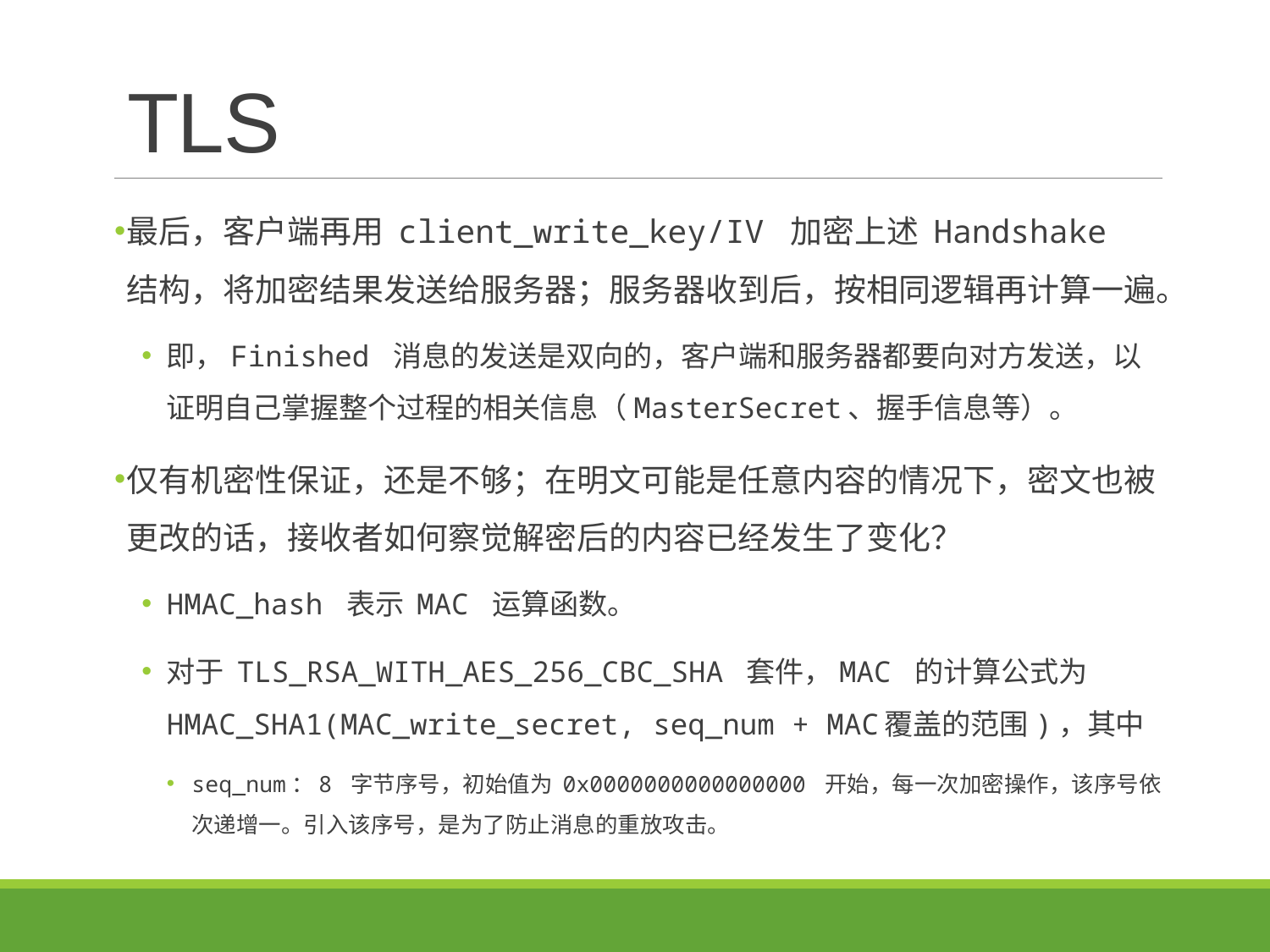

# TLS
最后，客户端再用 client_write_key/IV 加密上述 Handshake 结构，将加密结果发送给服务器；服务器收到后，按相同逻辑再计算一遍。
即，Finished 消息的发送是双向的，客户端和服务器都要向对方发送，以证明自己掌握整个过程的相关信息（MasterSecret、握手信息等）。
仅有机密性保证，还是不够；在明文可能是任意内容的情况下，密文也被更改的话，接收者如何察觉解密后的内容已经发生了变化？
HMAC_hash 表示 MAC 运算函数。
对于 TLS_RSA_WITH_AES_256_CBC_SHA 套件，MAC 的计算公式为 HMAC_SHA1(MAC_write_secret, seq_num + MAC覆盖的范围)，其中
seq_num：8 字节序号，初始值为 0x0000000000000000 开始，每一次加密操作，该序号依次递增一。引入该序号，是为了防止消息的重放攻击。